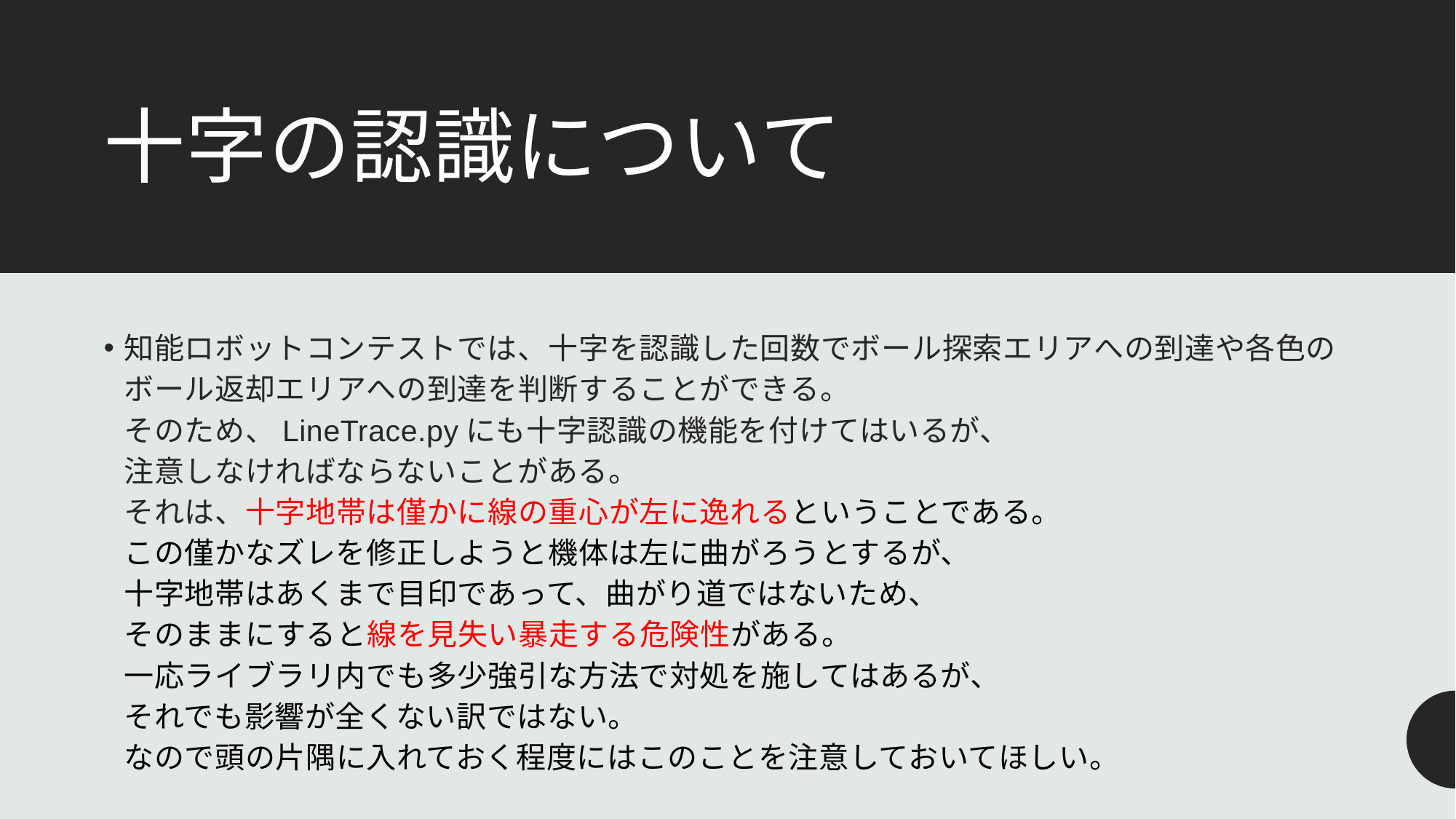

# 十字の認識について
知能ロボットコンテストでは、十字を認識した回数でボール探索エリアへの到達や各色のボール返却エリアへの到達を判断することができる。
そのため、LineTrace.pyにも十字認識の機能を付けてはいるが、
注意しなければならないことがある。
それは、十字地帯は僅かに線の重心が左に逸れるということである。
この僅かなズレを修正しようと機体は左に曲がろうとするが、
十字地帯はあくまで目印であって、曲がり道ではないため、
そのままにすると線を見失い暴走する危険性がある。
一応ライブラリ内でも多少強引な方法で対処を施してはあるが、
それでも影響が全くない訳ではない。
なので頭の片隅に入れておく程度にはこのことを注意しておいてほしい。